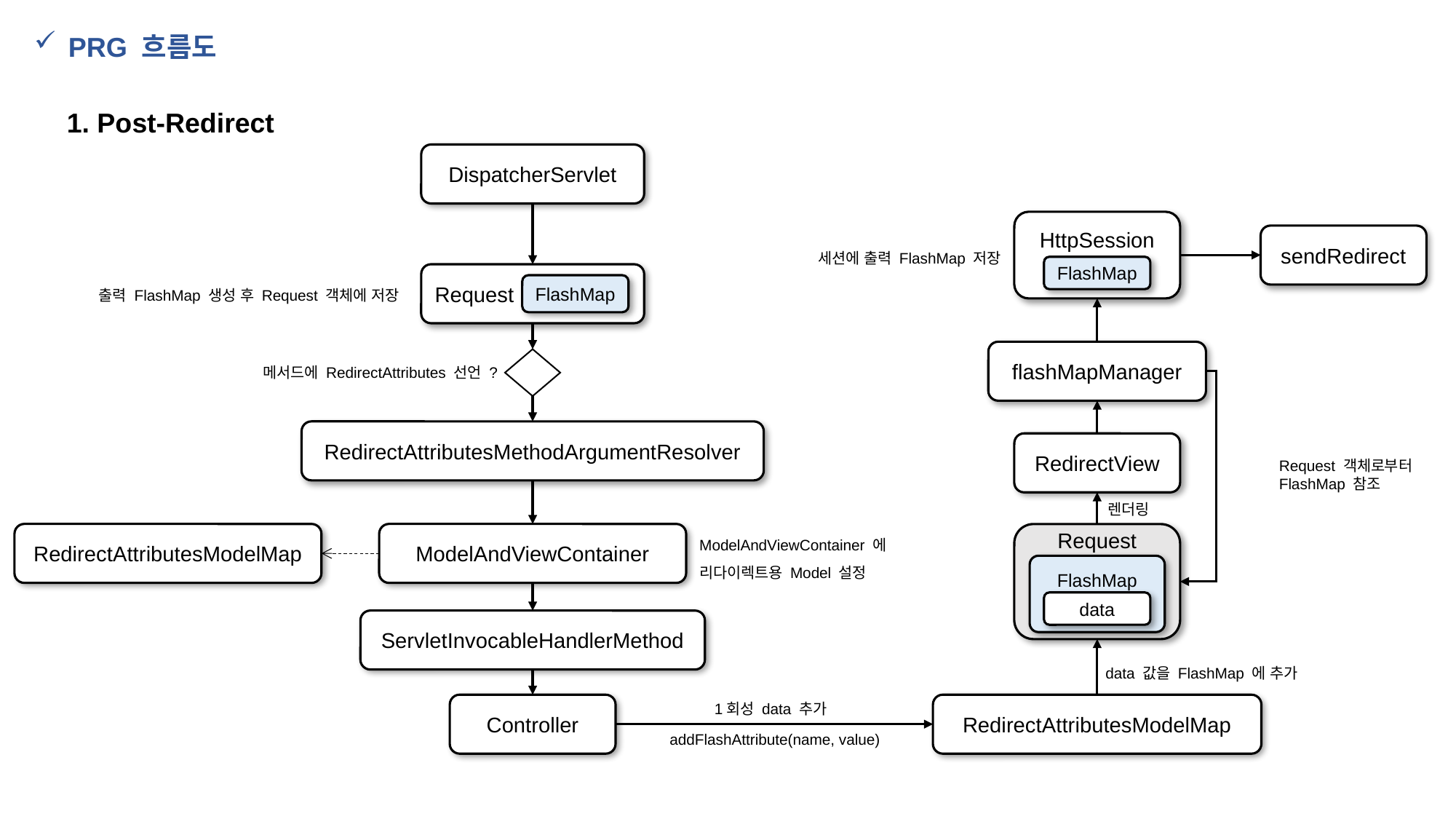

PRG 흐름도
1. Post-Redirect
DispatcherServlet
HttpSession

sendRedirect
세션에 출력 FlashMap 저장
FlashMap
Request
FlashMap
출력 FlashMap 생성 후 Request 객체에 저장
flashMapManager

메서드에 RedirectAttributes 선언 ?
RedirectAttributesMethodArgumentResolver
RedirectView
Request 객체로부터 FlashMap 참조
렌더링
ModelAndViewContainer 에 리다이렉트용 Model 설정
RedirectAttributesModelMap
ModelAndViewContainer
Request

FlashMap

data
ServletInvocableHandlerMethod
data 값을 FlashMap 에 추가
1회성 data 추가
Controller
RedirectAttributesModelMap
addFlashAttribute(name, value)